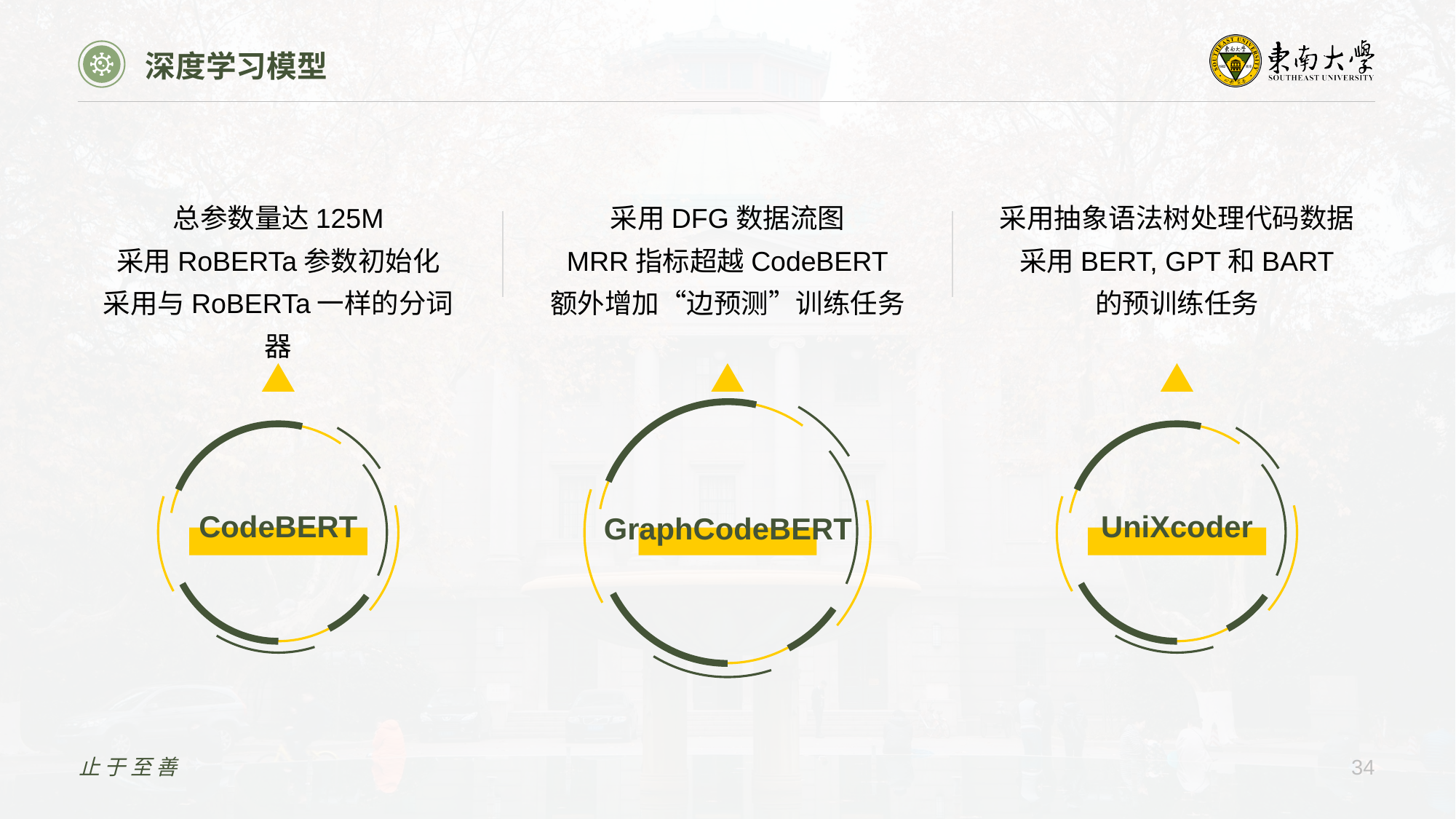

深度学习模型
总参数量达125M
采用RoBERTa参数初始化
采用与RoBERTa一样的分词器
采用DFG数据流图
MRR指标超越CodeBERT
额外增加“边预测”训练任务
采用抽象语法树处理代码数据
采用BERT, GPT和BART
的预训练任务

CodeBERT
UniXcoder
GraphCodeBERT

止于至善
34